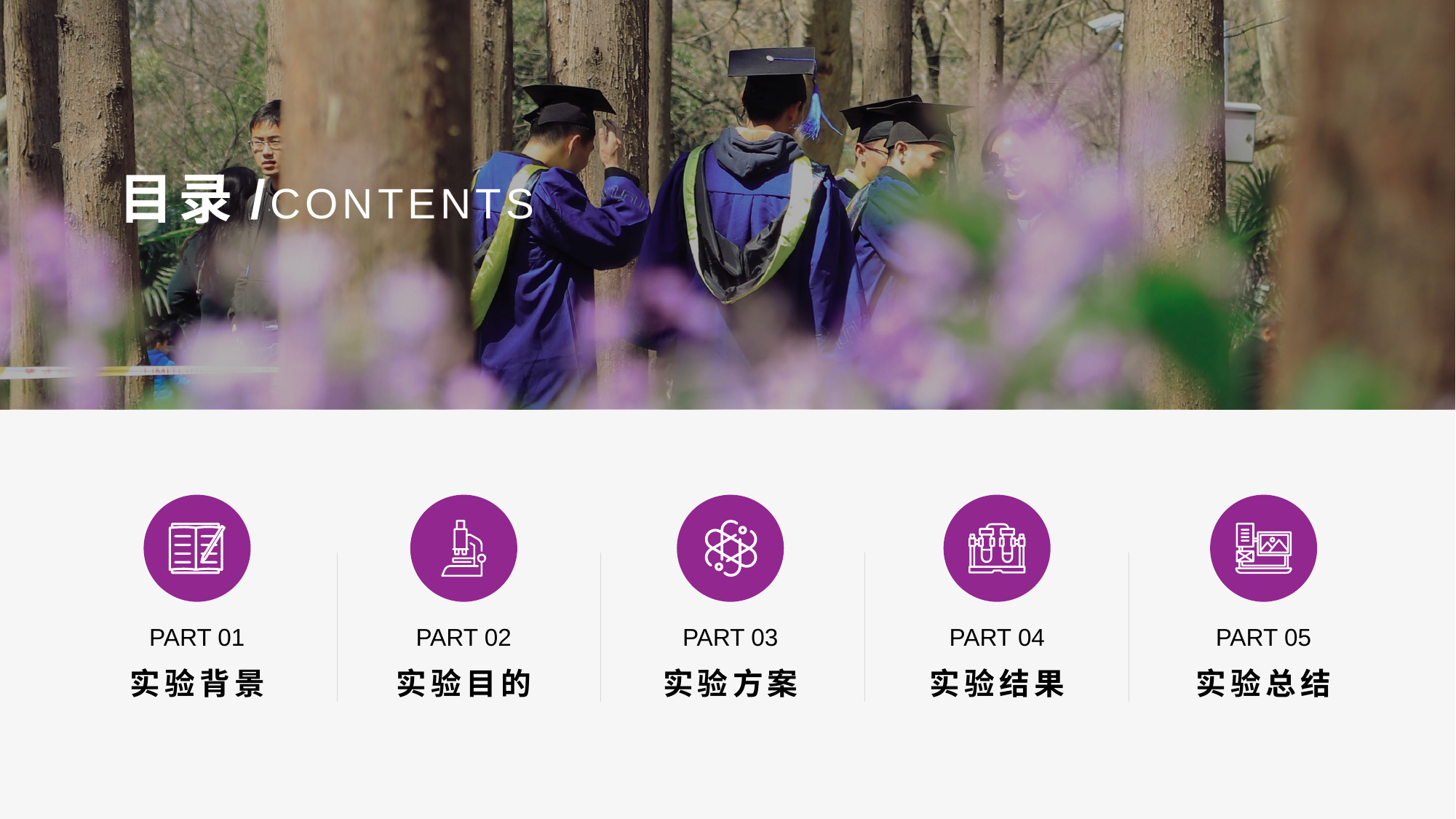

PART 01
PART 02
PART 03
PART 04
PART 05
实验背景
实验目的
实验方案
实验结果
实验总结